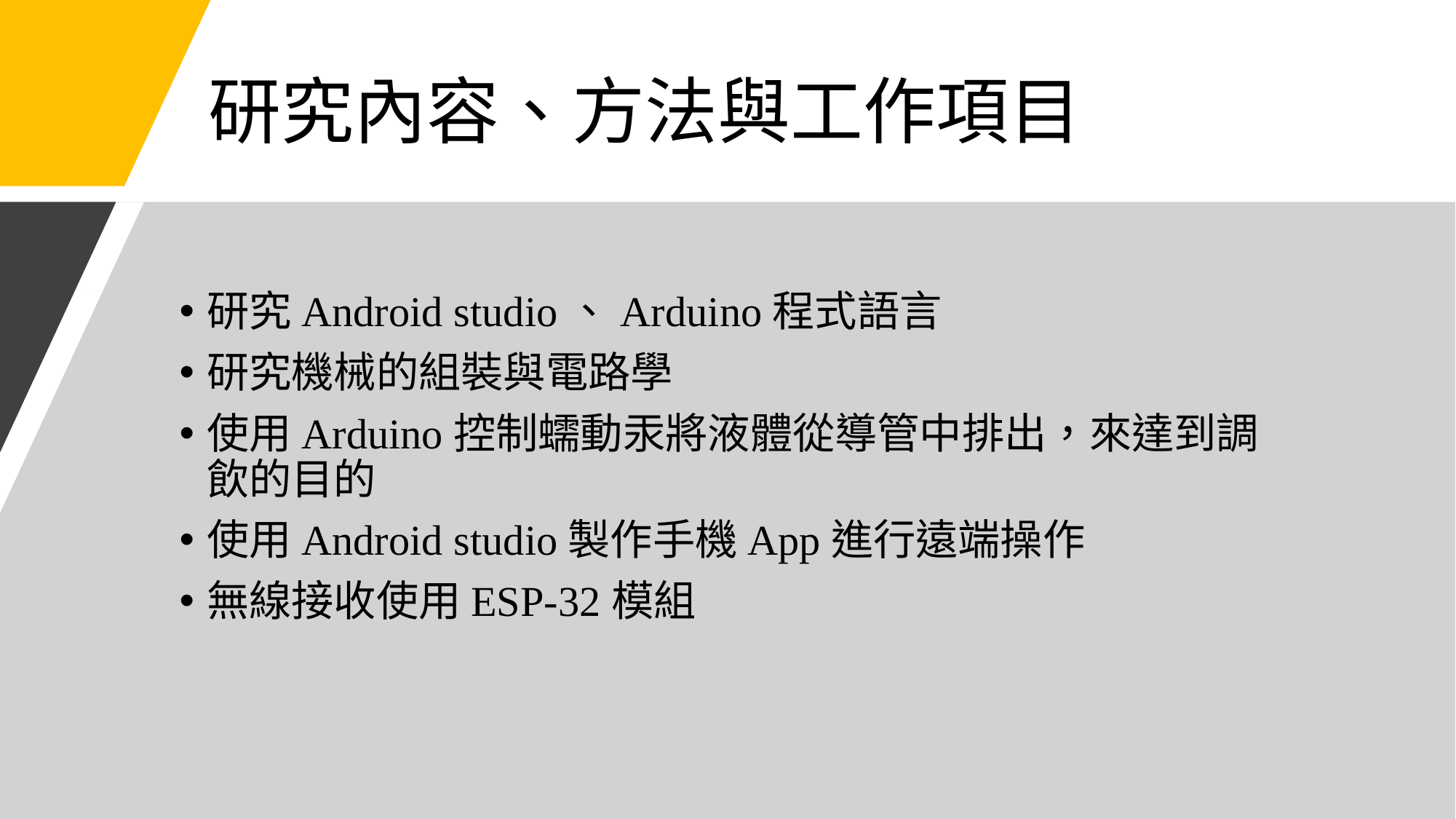

# 研究內容、方法與工作項目

研究Android studio、Arduino程式語言
研究機械的組裝與電路學
使用Arduino控制蠕動汞將液體從導管中排出，來達到調飲的目的
使用Android studio製作手機App進行遠端操作
無線接收使用ESP-32模組